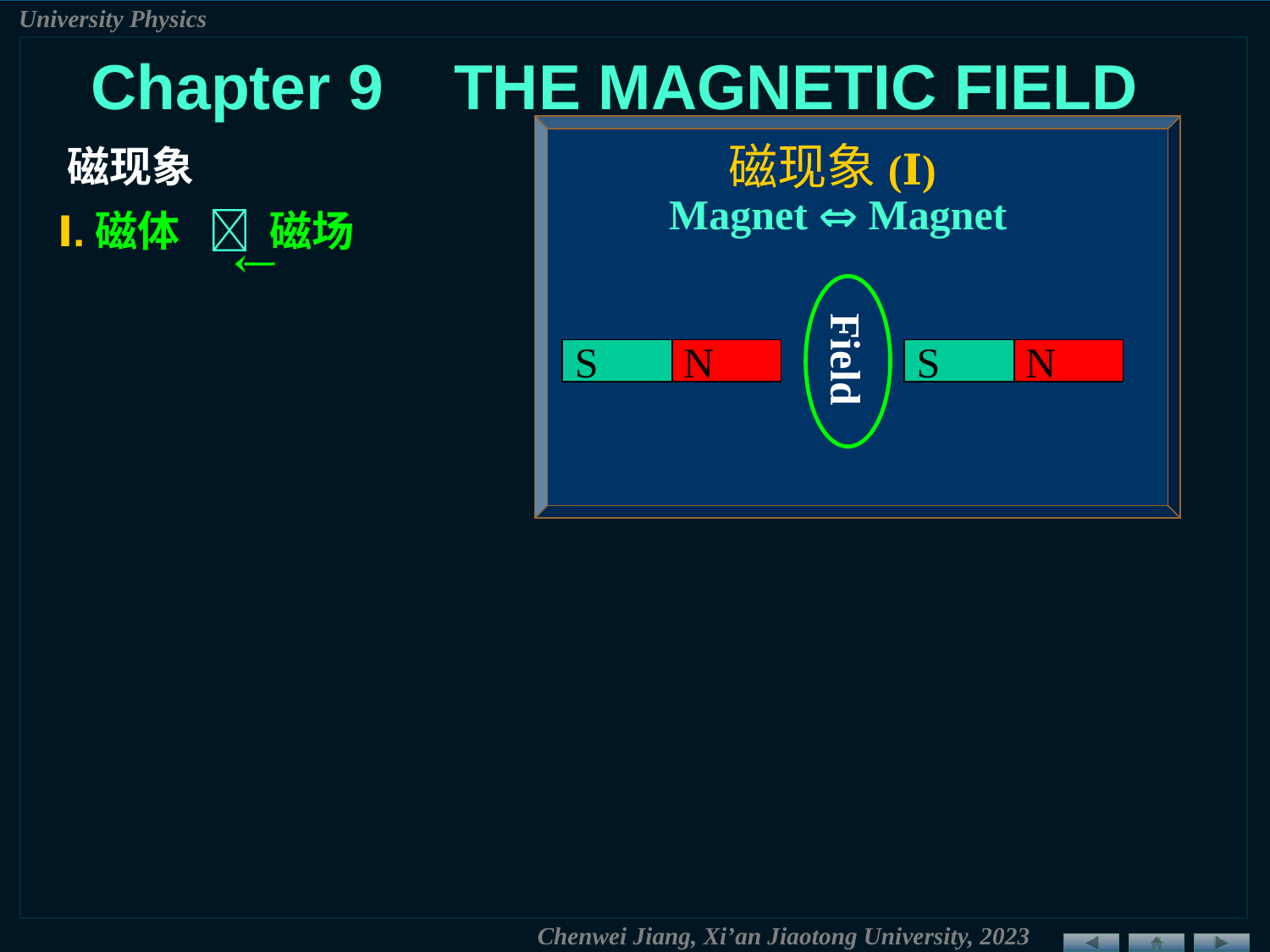

Chapter 9    THE MAGNETIC FIELD

磁现象

磁现象(Ⅰ)
Magnet ⇔ Magnet
Ⅰ.磁体   →  磁场

Field
S
N
S
N